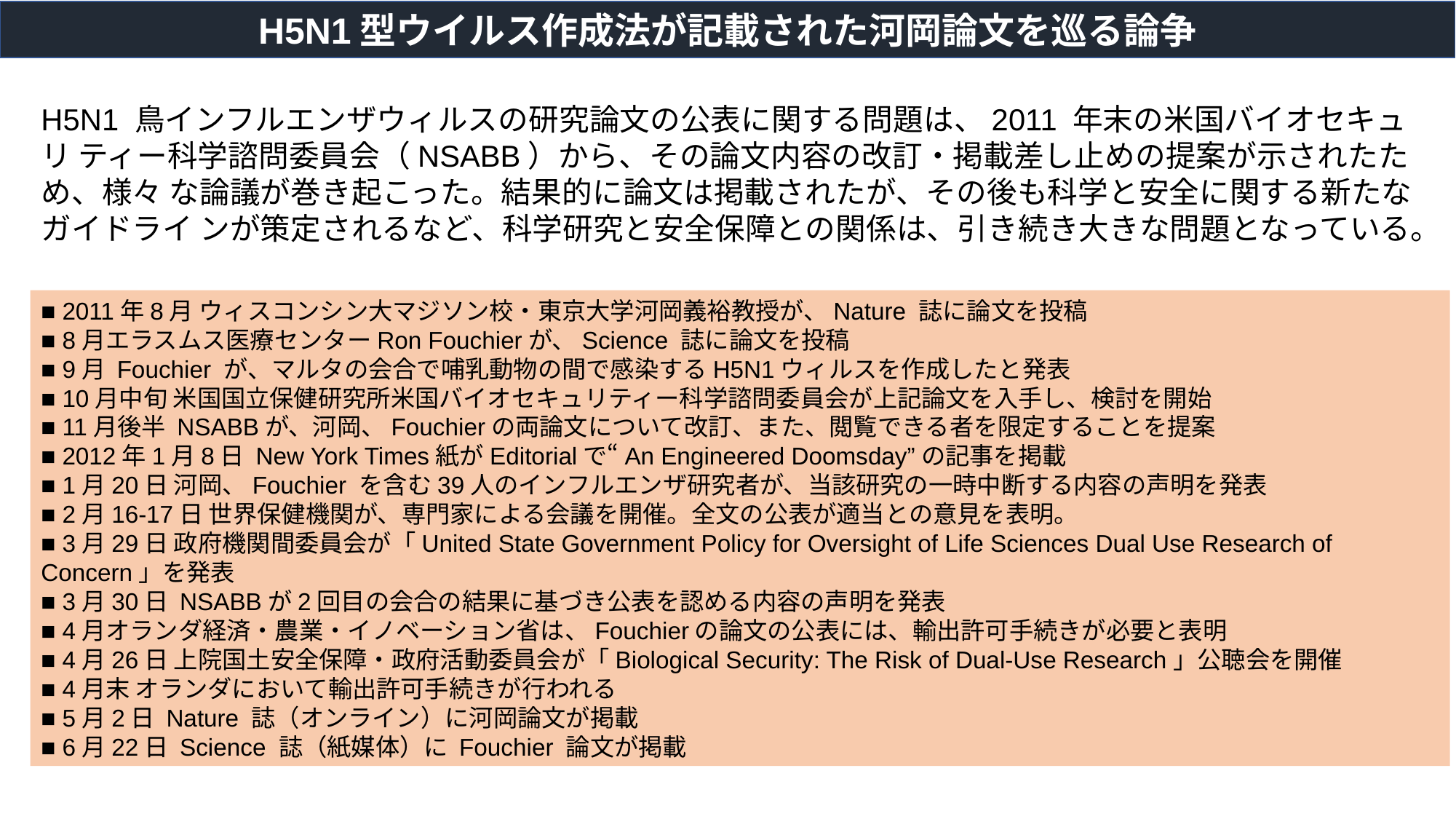

H5N1型ウイルス作成法が記載された河岡論文を巡る論争
H5N1 鳥インフルエンザウィルスの研究論文の公表に関する問題は、2011 年末の米国バイオセキュリ ティー科学諮問委員会（NSABB）から、その論文内容の改訂・掲載差し止めの提案が示されたため、様々 な論議が巻き起こった。結果的に論文は掲載されたが、その後も科学と安全に関する新たなガイドライ ンが策定されるなど、科学研究と安全保障との関係は、引き続き大きな問題となっている。
■ 2011年8月 ウィスコンシン大マジソン校・東京大学河岡義裕教授が、Nature 誌に論文を投稿
■ 8月エラスムス医療センターRon Fouchierが、Science 誌に論文を投稿
■ 9月 Fouchier が、マルタの会合で哺乳動物の間で感染するH5N1ウィルスを作成したと発表
■ 10月中旬 米国国立保健研究所米国バイオセキュリティー科学諮問委員会が上記論文を入手し、検討を開始
■ 11月後半 NSABBが、河岡、Fouchierの両論文について改訂、また、閲覧できる者を限定することを提案
■ 2012年1月8日 New York Times紙がEditorialで“An Engineered Doomsday”の記事を掲載
■ 1月20日 河岡、Fouchier を含む39人のインフルエンザ研究者が、当該研究の一時中断する内容の声明を発表
■ 2月16-17日 世界保健機関が、専門家による会議を開催。全文の公表が適当との意見を表明。
■ 3月29日 政府機関間委員会が「United State Government Policy for Oversight of Life Sciences Dual Use Research of Concern」を発表
■ 3月30日 NSABBが2回目の会合の結果に基づき公表を認める内容の声明を発表
■ 4月オランダ経済・農業・イノベーション省は、Fouchierの論文の公表には、輸出許可手続きが必要と表明
■ 4月26日 上院国土安全保障・政府活動委員会が「Biological Security: The Risk of Dual-Use Research」公聴会を開催
■ 4月末 オランダにおいて輸出許可手続きが行われる
■ 5月2日 Nature 誌（オンライン）に河岡論文が掲載
■ 6月22日 Science 誌（紙媒体）に Fouchier 論文が掲載